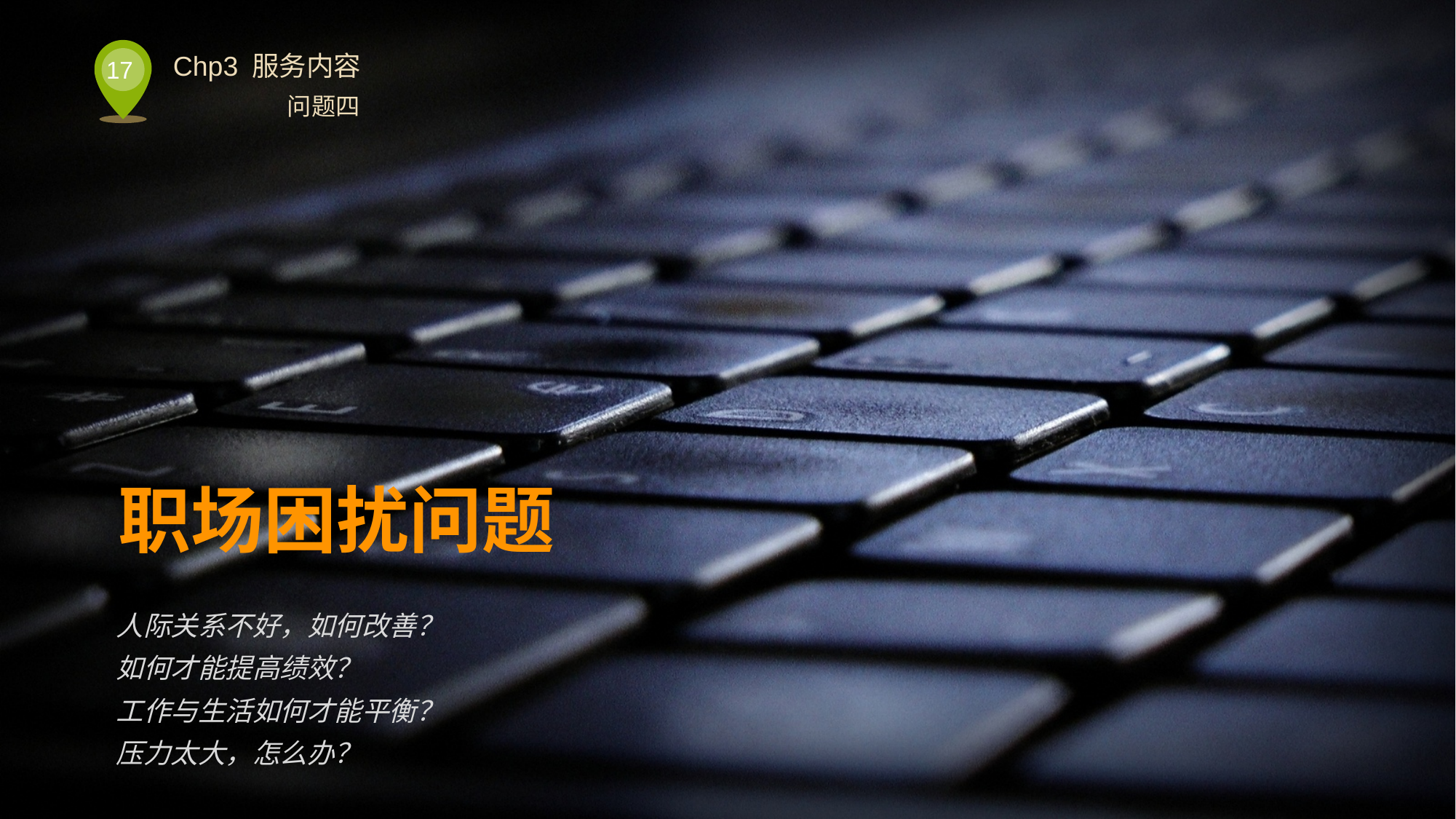

问题四
职场困扰问题
人际关系不好，如何改善？
如何才能提高绩效？
工作与生活如何才能平衡？
压力太大，怎么办？